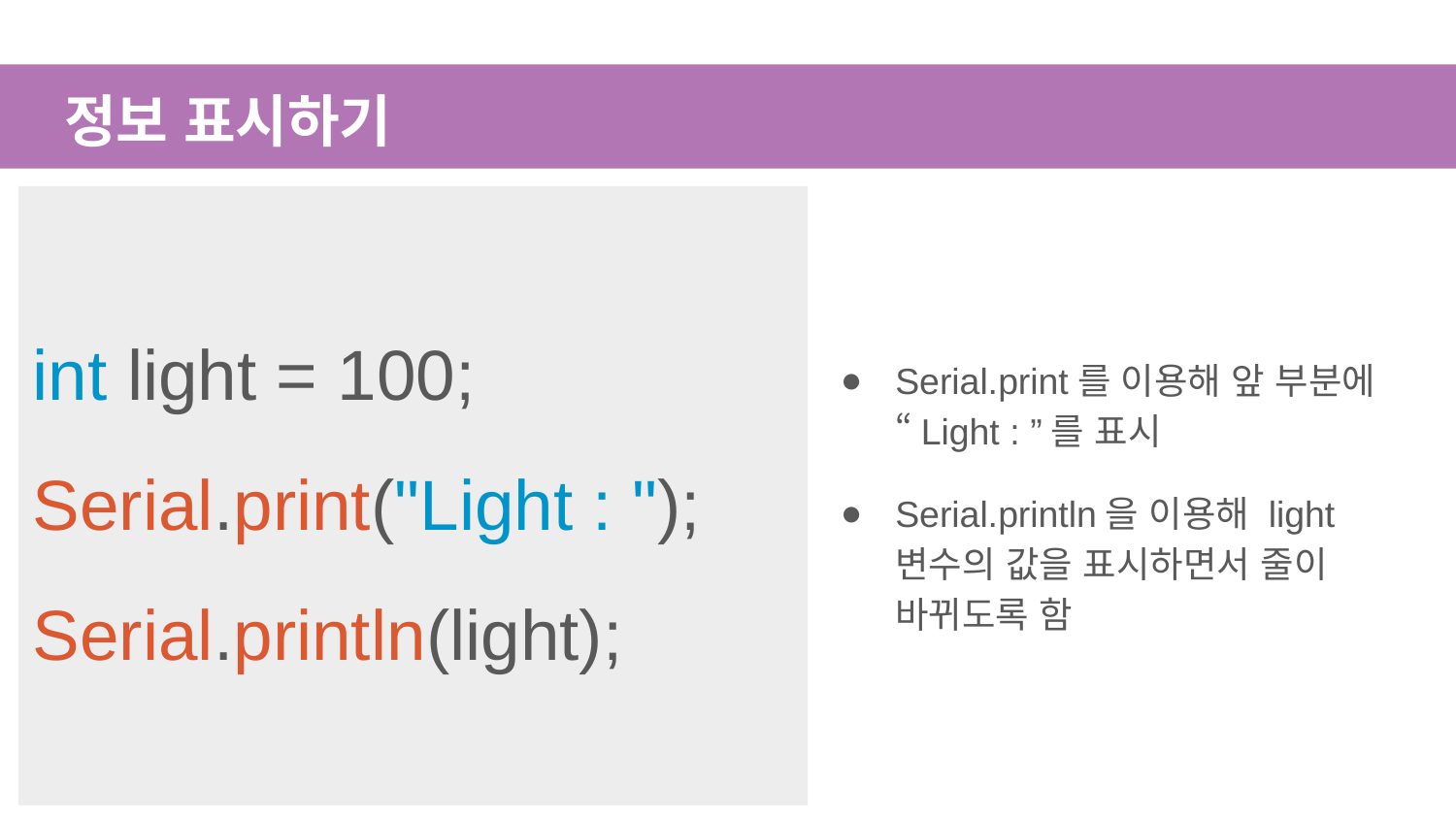

# 정보 표시하기
Serial.print를 이용해 앞 부분에 “Light : ”를 표시
Serial.println을 이용해 light 변수의 값을 표시하면서 줄이 바뀌도록 함
int light = 100;
Serial.print("Light : ");
Serial.println(light);